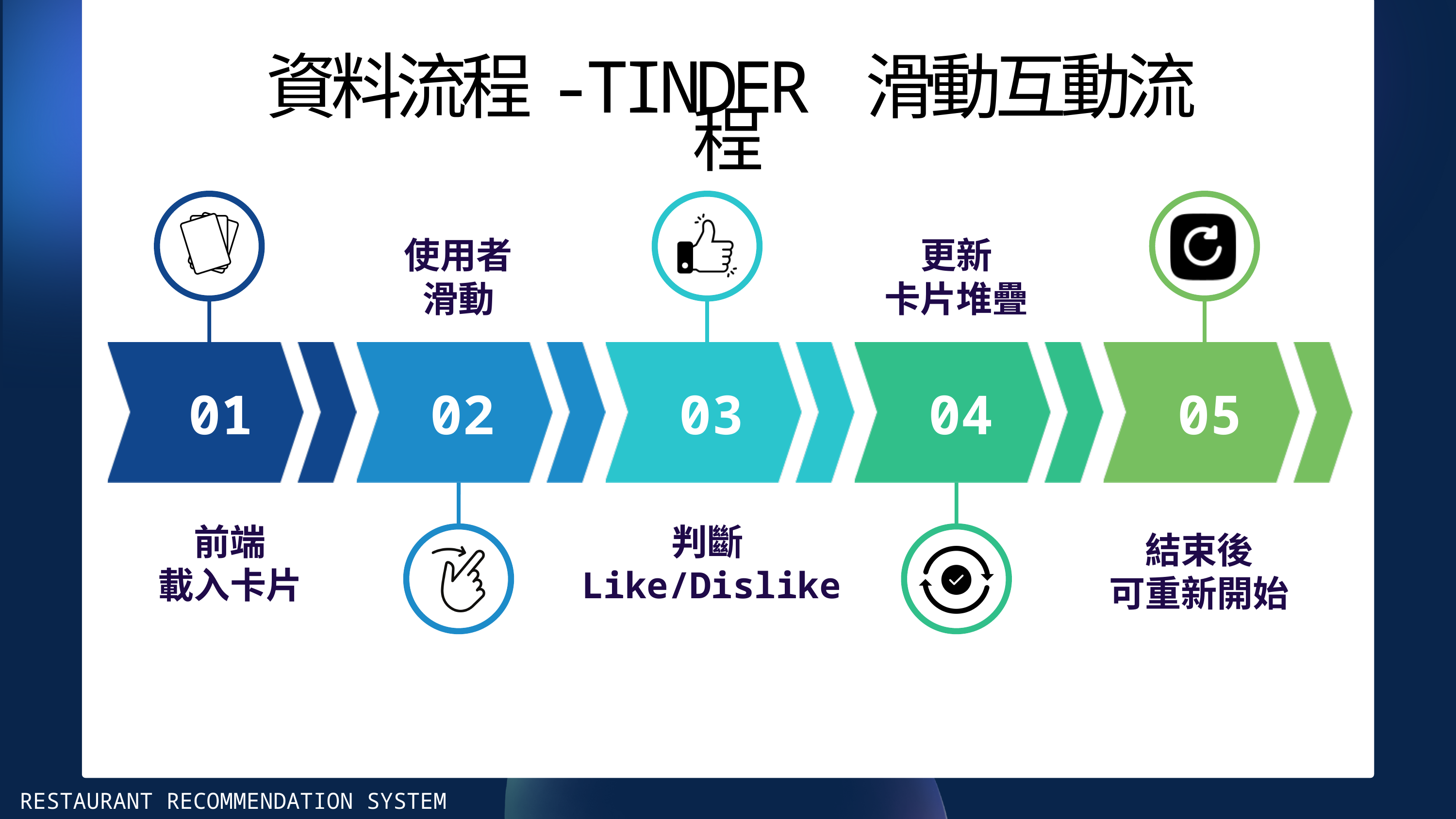

資料流程-TINDER 滑動互動流程

使用者
滑動
更新
卡片堆疊

 01
02
03
04
05

前端
載入卡片
判斷
Like/Dislike

結束後
可重新開始

RESTAURANT RECOMMENDATION SYSTEM